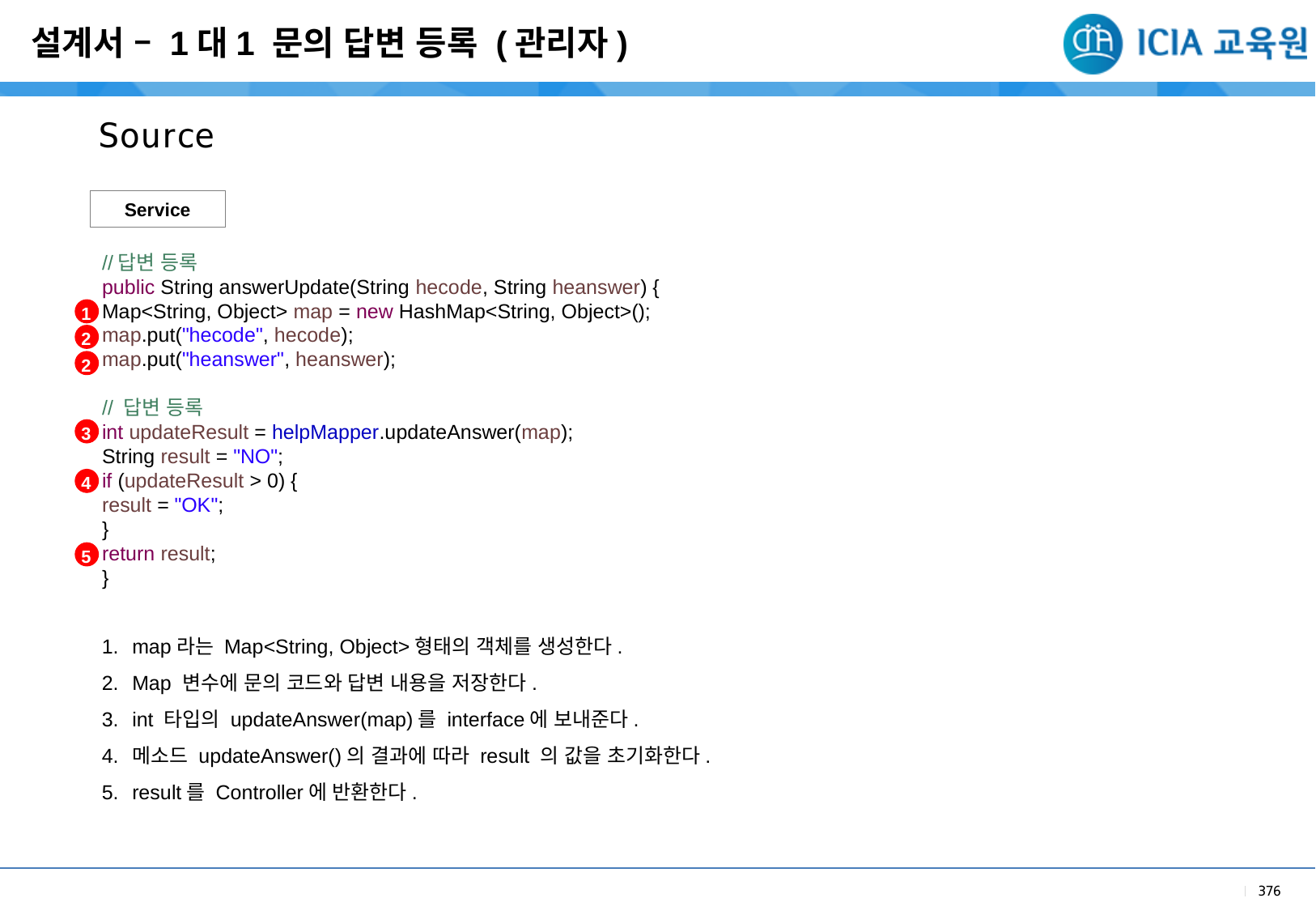

설계서 – 1대1 문의 답변 등록 (관리자)
Source
Service
//답변 등록
public String answerUpdate(String hecode, String heanswer) {
Map<String, Object> map = new HashMap<String, Object>();
map.put("hecode", hecode);
map.put("heanswer", heanswer);

// 답변 등록
int updateResult = helpMapper.updateAnswer(map);
String result = "NO";
if (updateResult > 0) {
result = "OK";
}
return result;
}
1

2

2

3

4

5

map라는 Map<String, Object>형태의 객체를 생성한다.
Map 변수에 문의 코드와 답변 내용을 저장한다.
int 타입의 updateAnswer(map)를 interface에 보내준다.
메소드 updateAnswer()의 결과에 따라 result 의 값을 초기화한다.
result를 Controller에 반환한다.